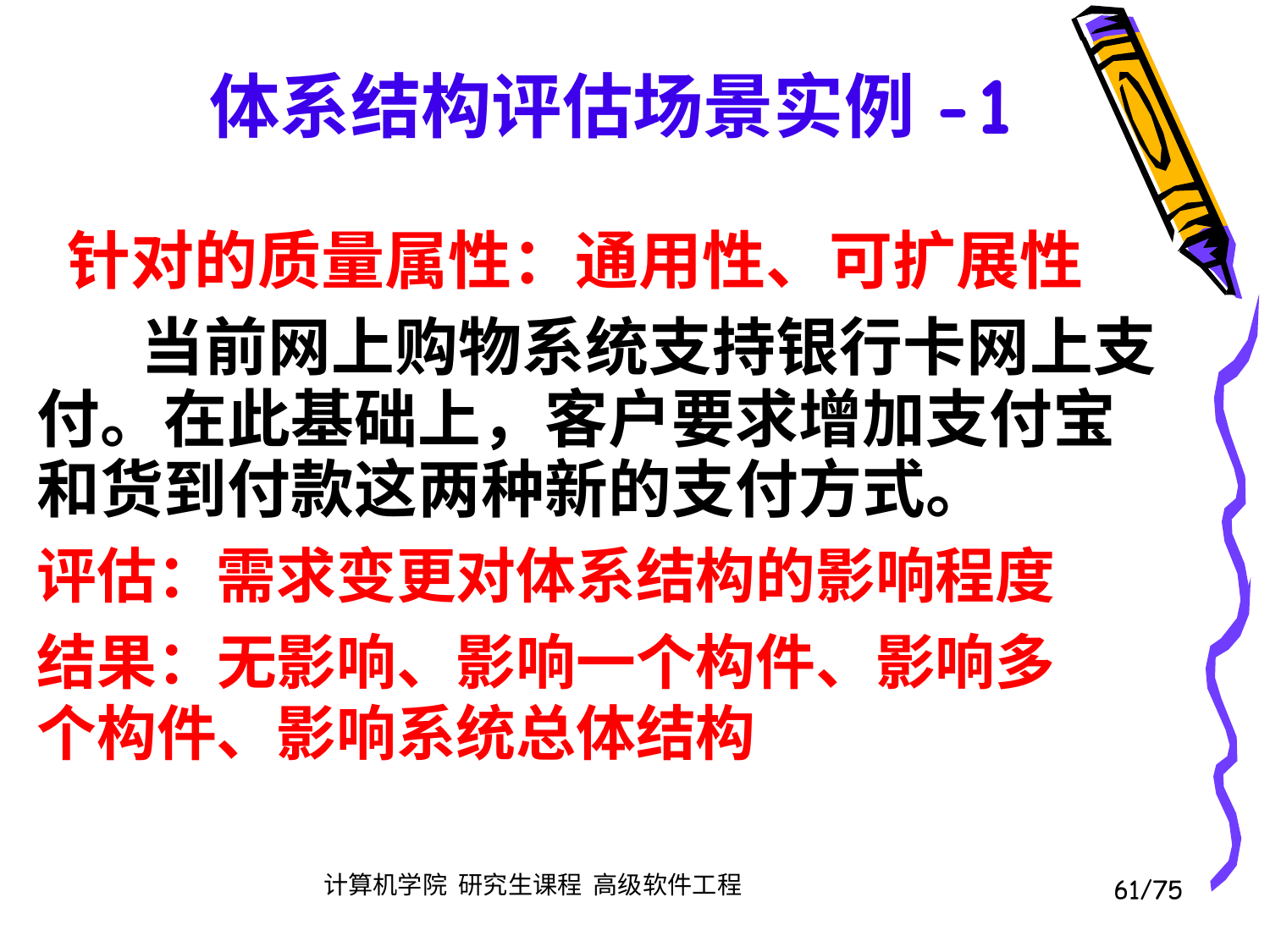

体系结构评估场景实例-1

	针对的质量属性：通用性、可扩展性
		当前网上购物系统支持银行卡网上支
付。在此基础上，客户要求增加支付宝
和货到付款这两种新的支付方式。
评估：需求变更对体系结构的影响程度
结果：无影响、影响一个构件、影响多
个构件、影响系统总体结构

61/75
计算机学院  研究生课程  高级软件工程